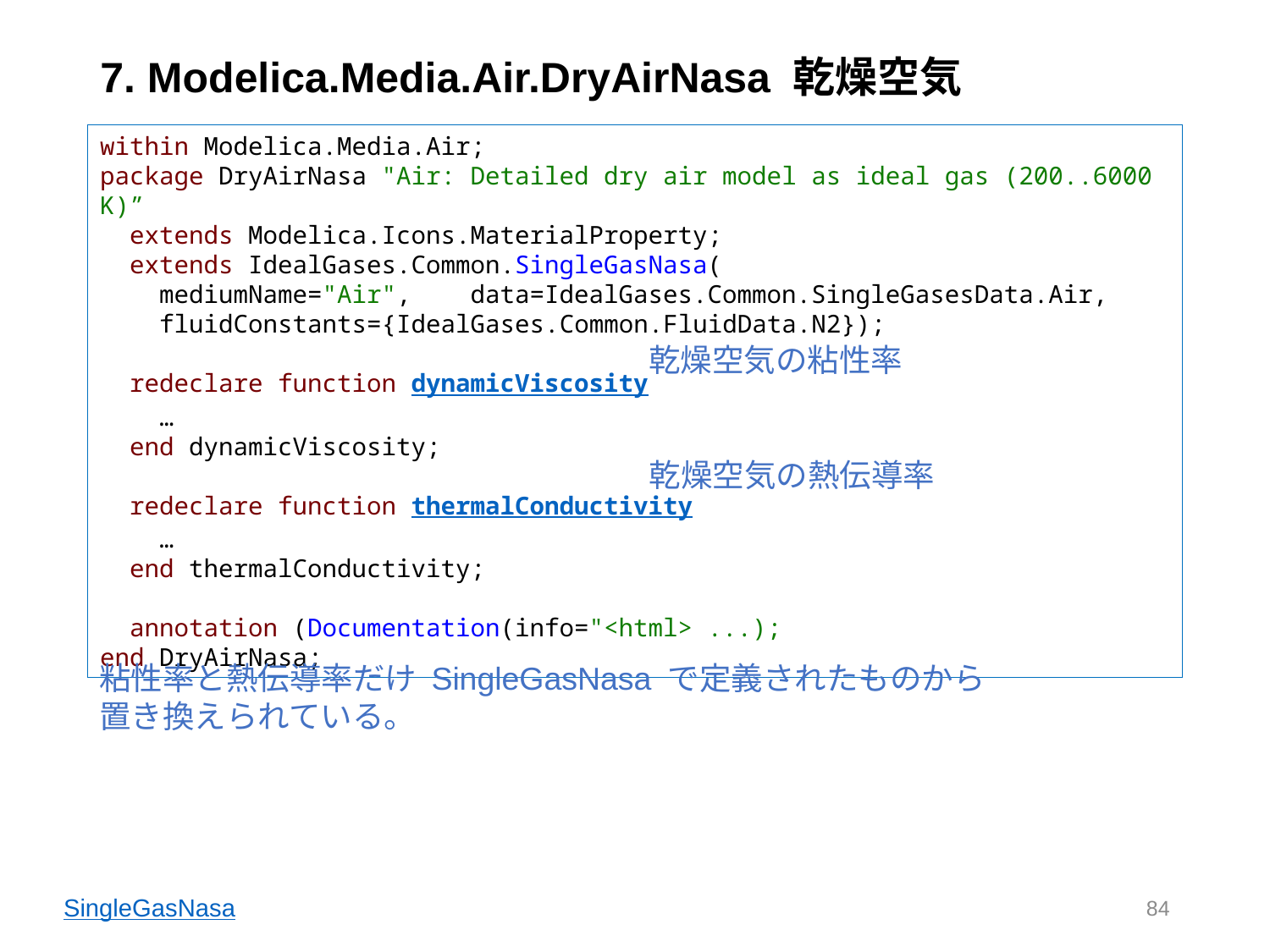

# 7. Modelica.Media.Air.DryAirNasa 乾燥空気
within Modelica.Media.Air;
package DryAirNasa "Air: Detailed dry air model as ideal gas (200..6000 K)”
  extends Modelica.Icons.MaterialProperty;
  extends IdealGases.Common.SingleGasNasa(
    mediumName="Air",    data=IdealGases.Common.SingleGasesData.Air,
    fluidConstants={IdealGases.Common.FluidData.N2});

  redeclare function dynamicViscosity
    …
  end dynamicViscosity;

  redeclare function thermalConductivity
    …
  end thermalConductivity;

  annotation (Documentation(info="<html> ...);
end DryAirNasa;
乾燥空気の粘性率
乾燥空気の熱伝導率
粘性率と熱伝導率だけ SingleGasNasa で定義されたものから
置き換えられている。
84
SingleGasNasa